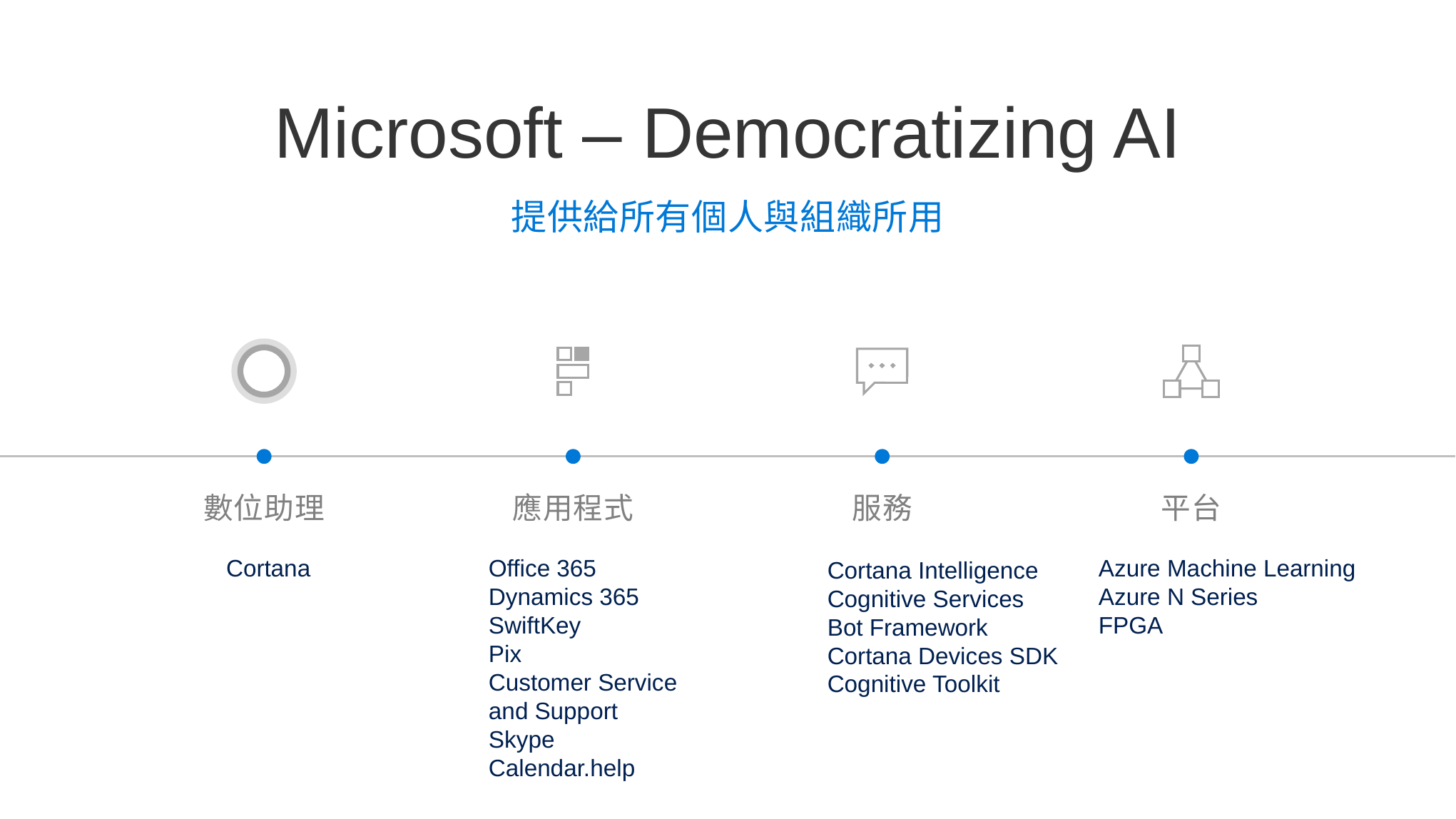

Microsoft – Democratizing AI
提供給所有個人與組織所用

數位助理
應用程式
服務
平台
Cortana
Office 365
Dynamics 365
SwiftKey
Pix
Customer Service and Support
Skype
Calendar.help
Azure Machine Learning
Azure N Series
FPGA
Cortana Intelligence
Cognitive Services
Bot Framework
Cortana Devices SDK
Cognitive Toolkit